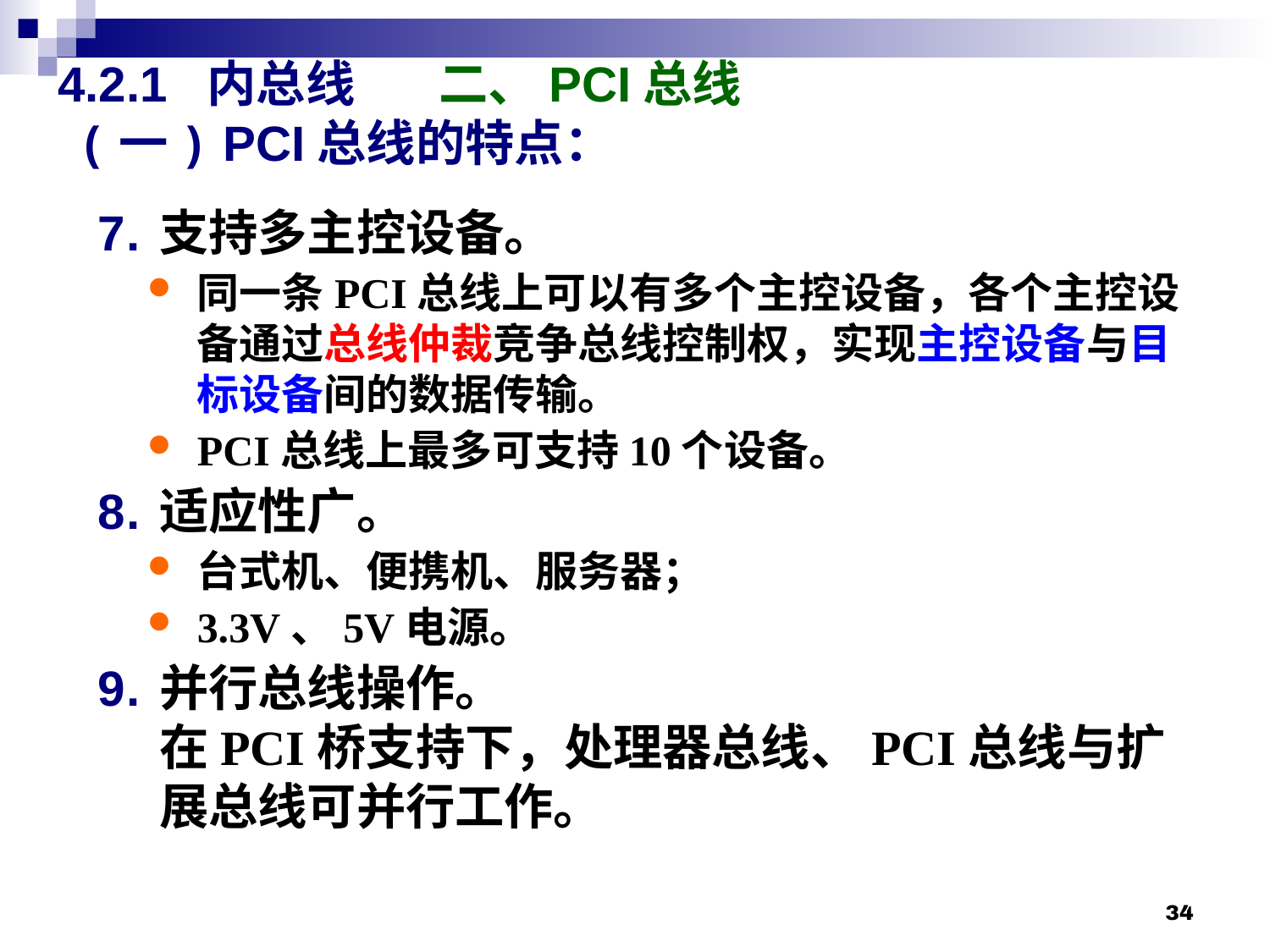

# 4.2.1  内总线 	二、PCI总线
(一) PCI总线的特点：
支持多主控设备。
同一条PCI总线上可以有多个主控设备，各个主控设备通过总线仲裁竞争总线控制权，实现主控设备与目标设备间的数据传输。
PCI总线上最多可支持10个设备。
适应性广。
台式机、便携机、服务器；
3.3V、5V电源。
并行总线操作。
在PCI桥支持下，处理器总线、PCI总线与扩展总线可并行工作。
34